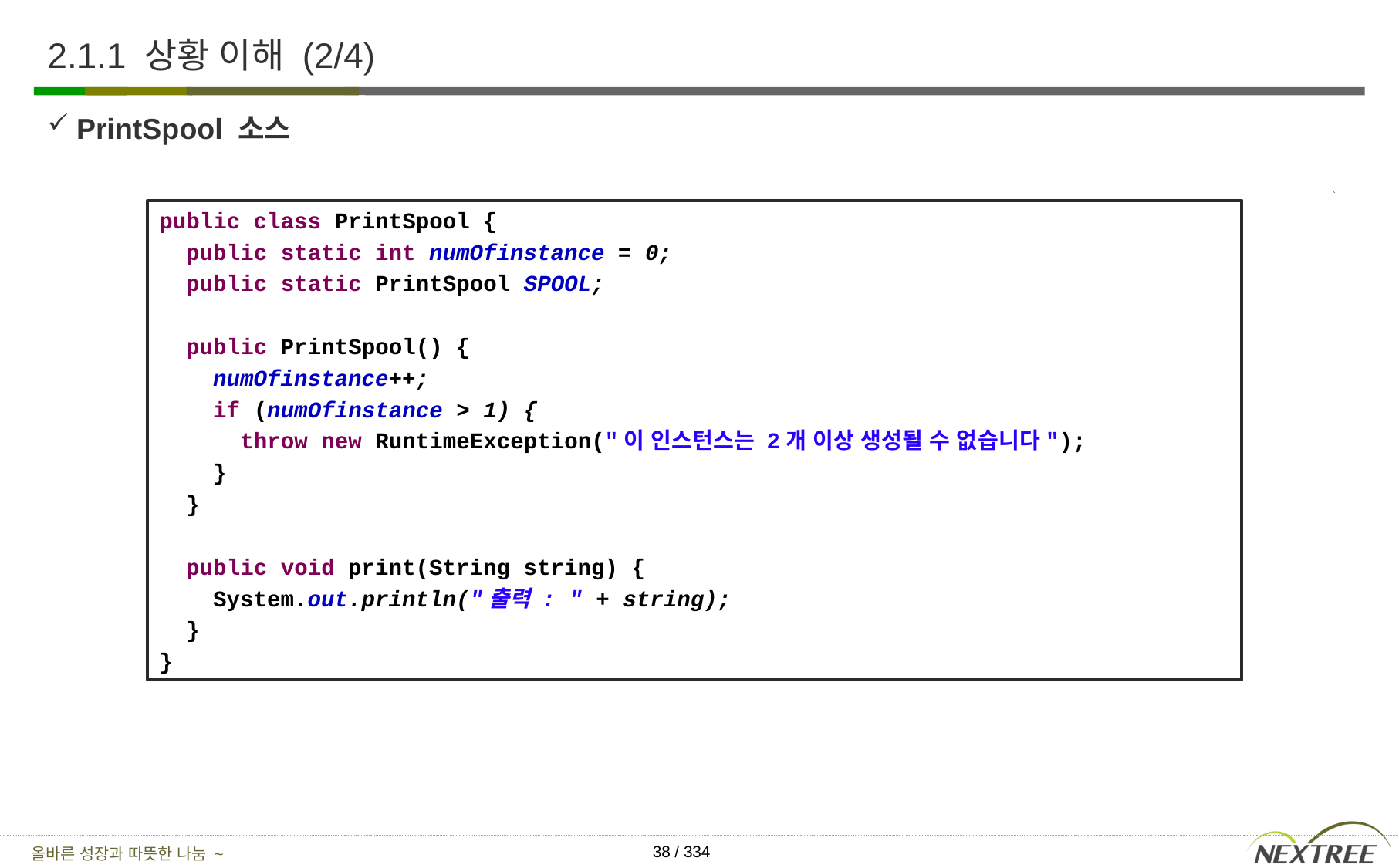

# 2.1.1 상황 이해 (2/4)
PrintSpool 소스
public class PrintSpool {
  public static int numOfinstance = 0;
  public static PrintSpool SPOOL;

  public PrintSpool() {
    numOfinstance++;
    if (numOfinstance > 1) {
      throw new RuntimeException("이 인스턴스는 2개 이상 생성될 수 없습니다");
    }
  }

  public void print(String string) {
    System.out.println("출력 : " + string);
  }
}